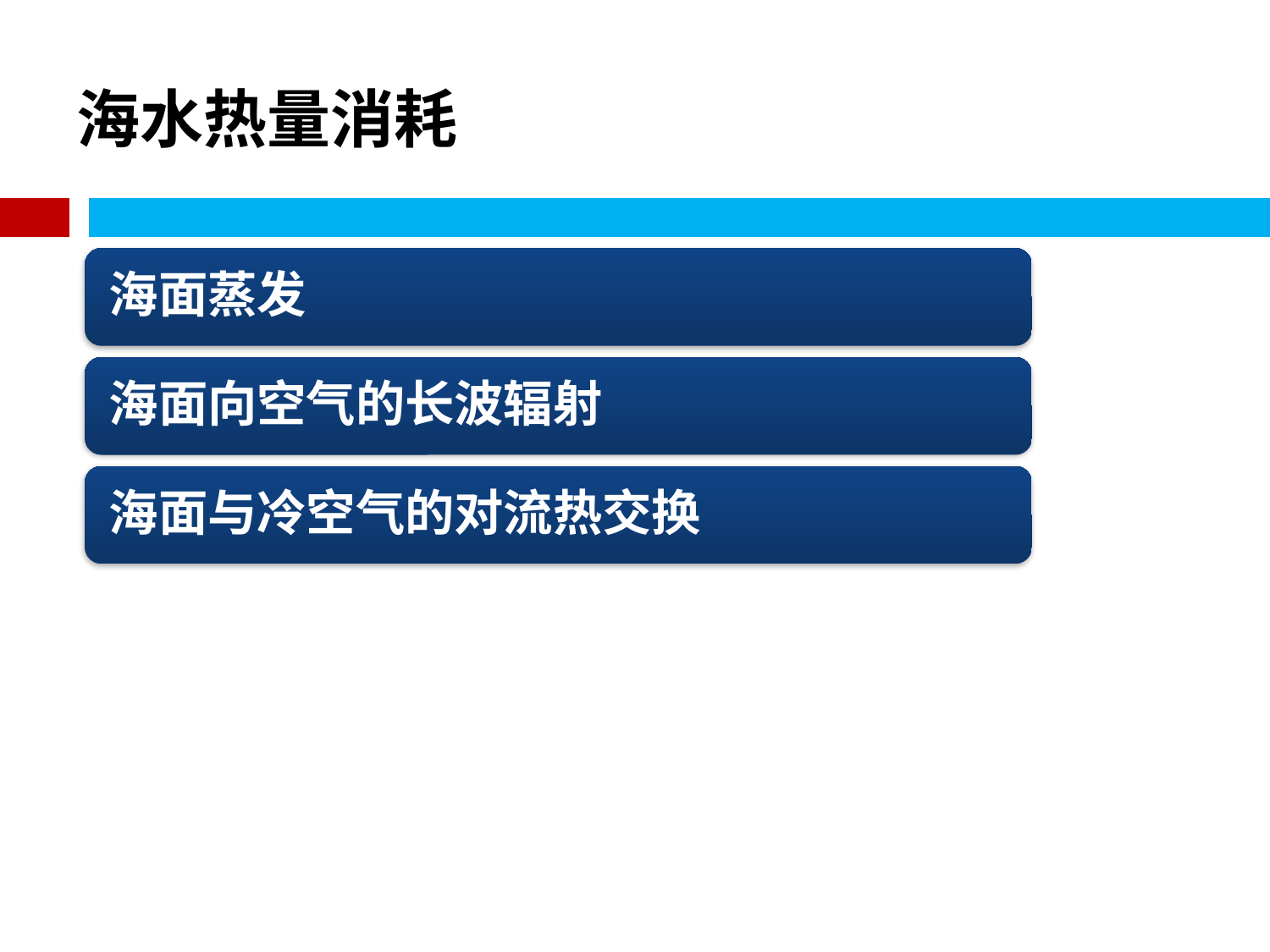

# 海水热量消耗
海面蒸发
海面向空气的长波辐射
海面与冷空气的对流热交换